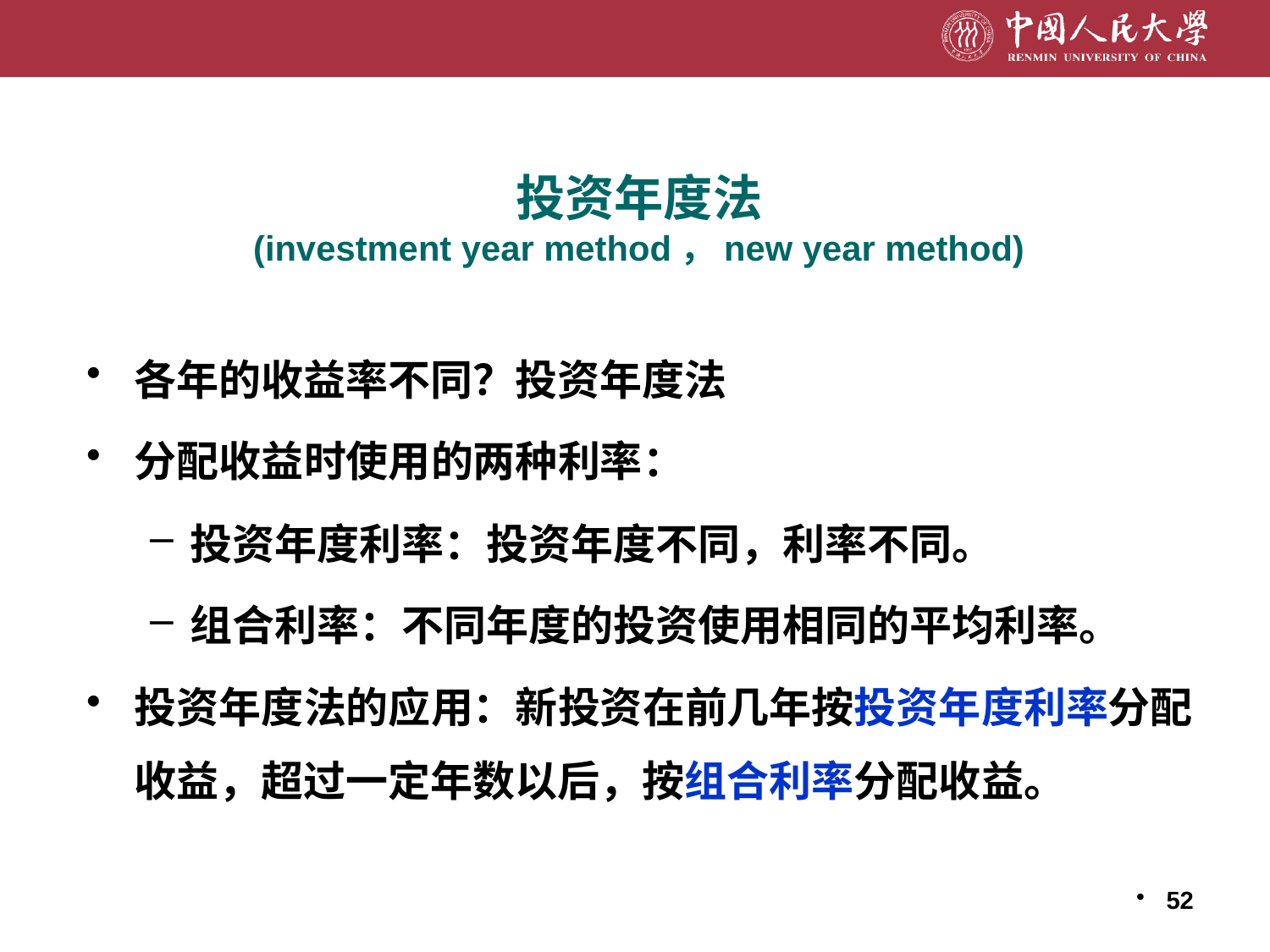

# 投资年度法 (investment year method，new year method)
各年的收益率不同？投资年度法
分配收益时使用的两种利率：
投资年度利率：投资年度不同，利率不同。
组合利率：不同年度的投资使用相同的平均利率。
投资年度法的应用：新投资在前几年按投资年度利率分配收益，超过一定年数以后，按组合利率分配收益。
52